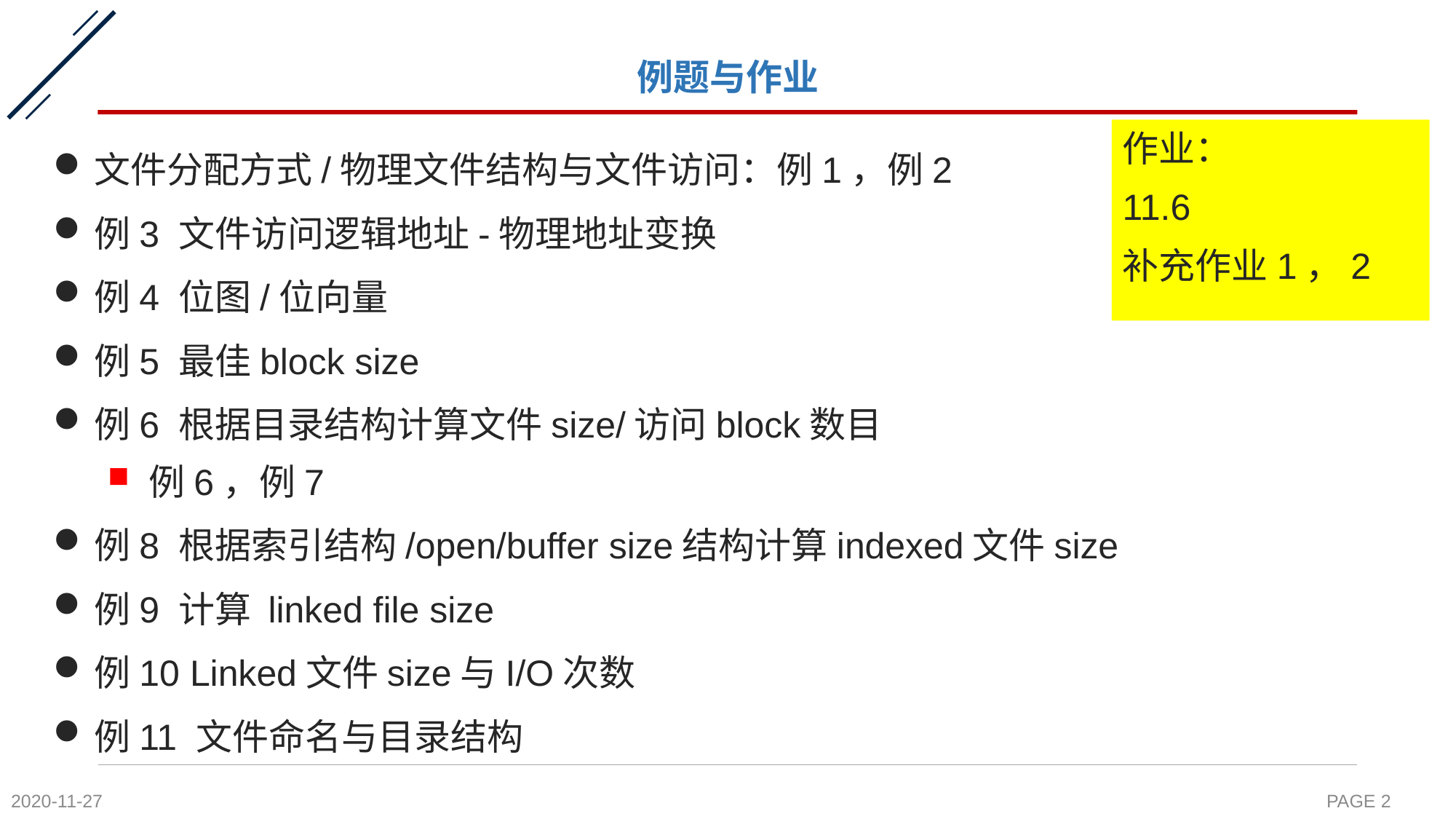

# 例题与作业
文件分配方式/物理文件结构与文件访问：例1，例2
例3 文件访问逻辑地址-物理地址变换
例4 位图/位向量
例5 最佳block size
例6 根据目录结构计算文件size/访问block数目
例6，例7
例8 根据索引结构/open/buffer size结构计算indexed文件size
例9 计算 linked file size
例10 Linked文件size与I/O次数
例11 文件命名与目录结构
作业：
11.6
补充作业1，2
2020-11-27
PAGE 2